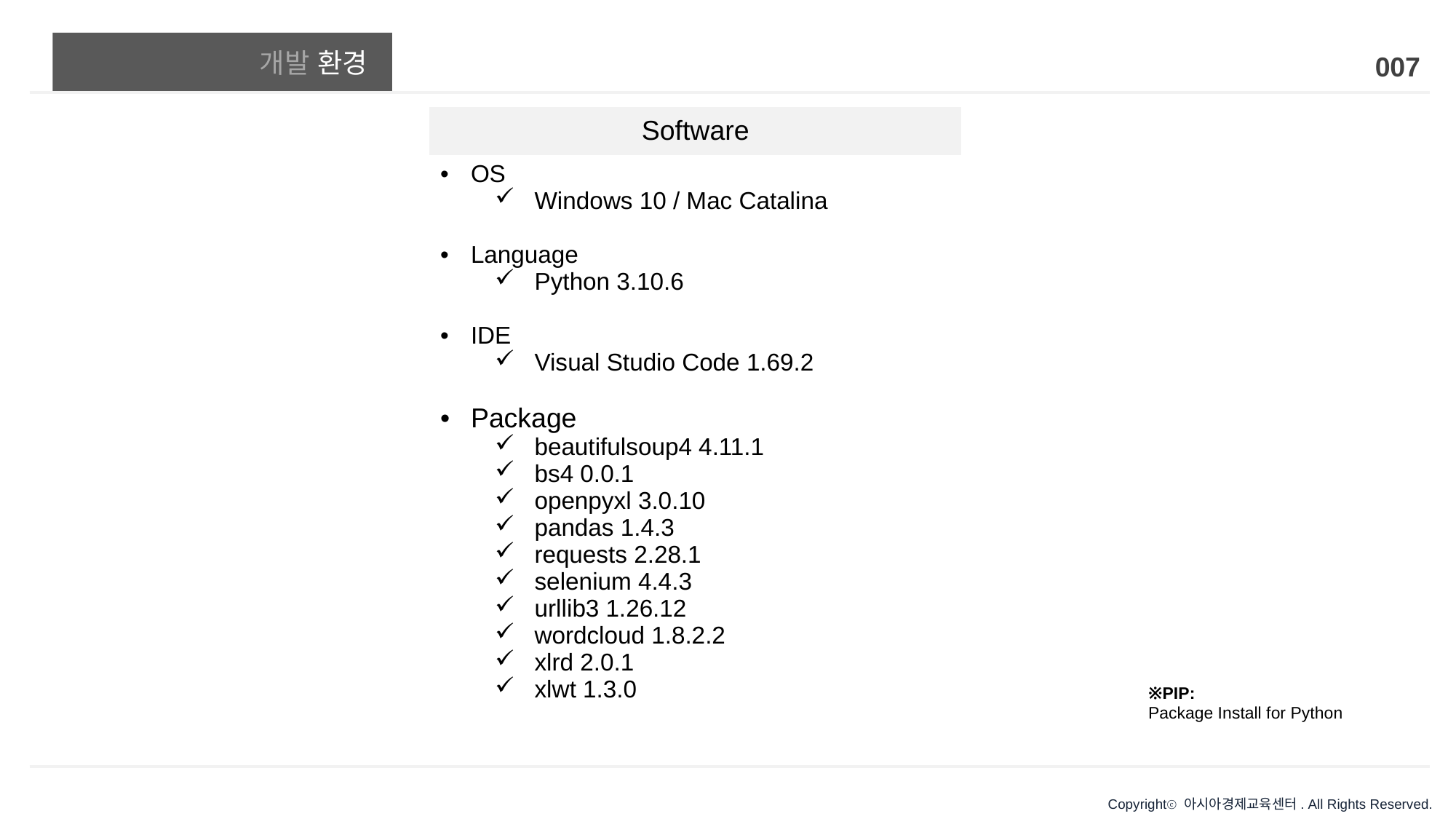

# 개발 환경
007
| Software |
| --- |
| OS Windows 10 / Mac Catalina Language Python 3.10.6 IDE Visual Studio Code 1.69.2 Package beautifulsoup4 4.11.1 bs4 0.0.1 openpyxl 3.0.10 pandas 1.4.3 requests 2.28.1 selenium 4.4.3 urllib3 1.26.12 wordcloud 1.8.2.2 xlrd 2.0.1 xlwt 1.3.0 |
※PIP:
Package Install for Python